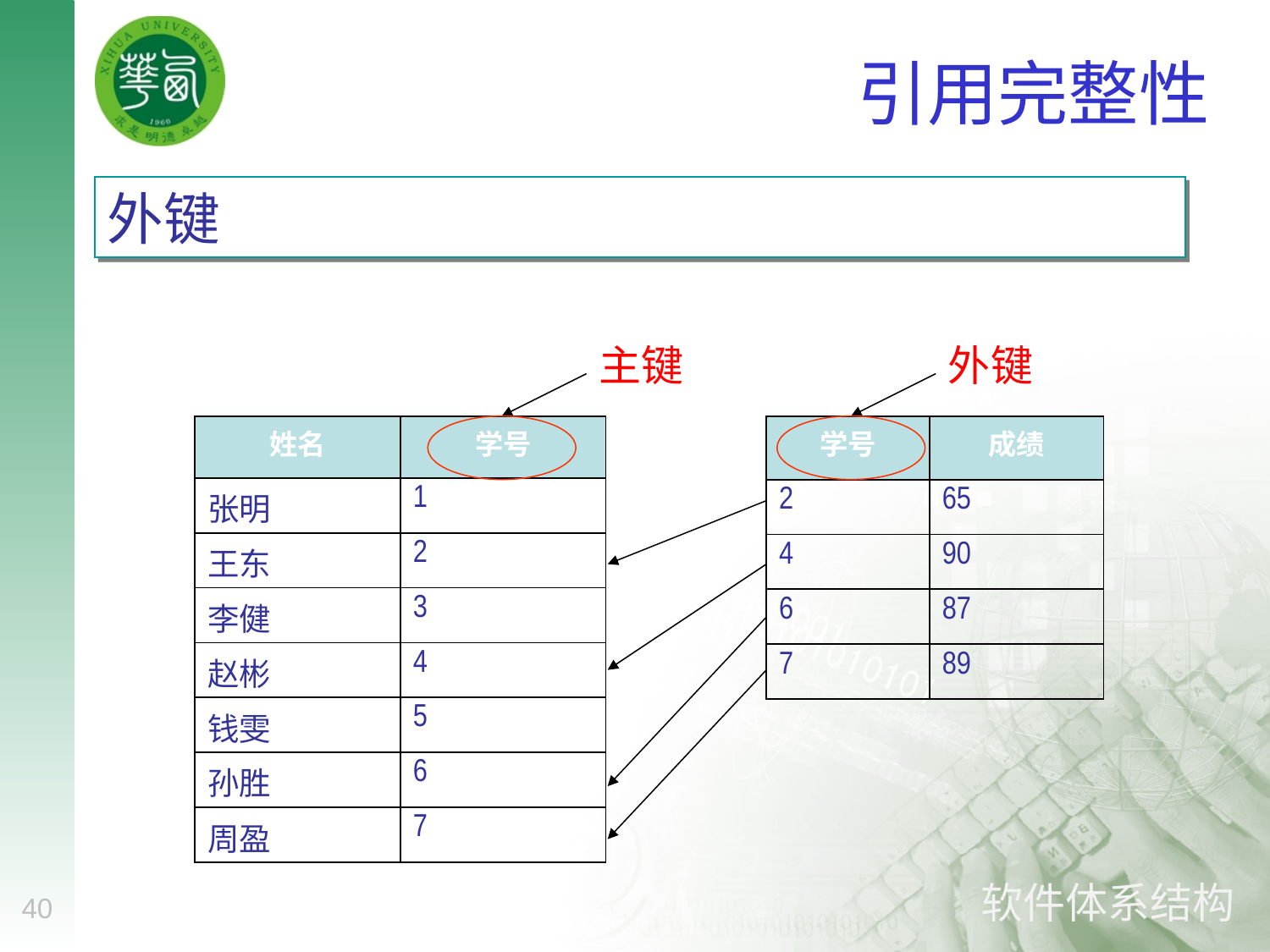

# 引用完整性
外键
主键

外键

| 姓名 | 学号 |
| --- | --- |
| 张明 | 1 |
| 王东 | 2 |
| 李健 | 3 |
| 赵彬 | 4 |
| 钱雯 | 5 |
| 孙胜 | 6 |
| 周盈 | 7 |
| 学号 | 成绩 |
| --- | --- |
| 2 | 65 |
| 4 | 90 |
| 6 | 87 |
| 7 | 89 |

40